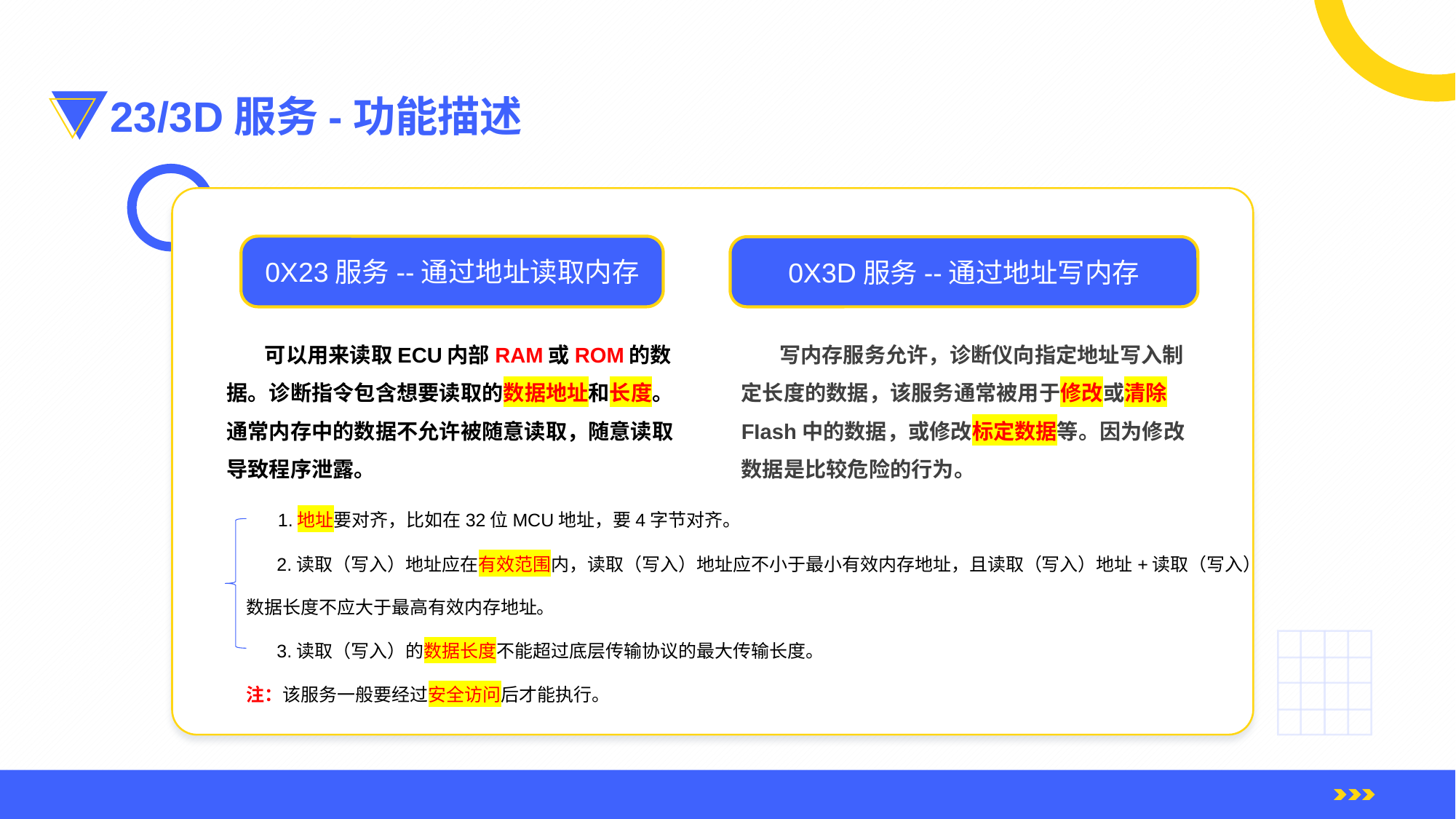

23/3D服务-功能描述

0X23服务--通过地址读取内存
0X3D服务--通过地址写内存
       可以用来读取ECU内部RAM或ROM的数据。诊断指令包含想要读取的数据地址和长度。通常内存中的数据不允许被随意读取，随意读取导致程序泄露。

       写内存服务允许，诊断仪向指定地址写入制定长度的数据，该服务通常被用于修改或清除FIash中的数据，或修改标定数据等。因为修改数据是比较危险的行为。
      1.地址要对齐，比如在32位MCU地址，要4字节对齐。
      2.读取（写入）地址应在有效范围内，读取（写入）地址应不小于最小有效内存地址，且读取（写入）地址+读取（写入）数据长度不应大于最高有效内存地址。
      3.读取（写入）的数据长度不能超过底层传输协议的最大传输长度。
注：该服务一般要经过安全访问后才能执行。